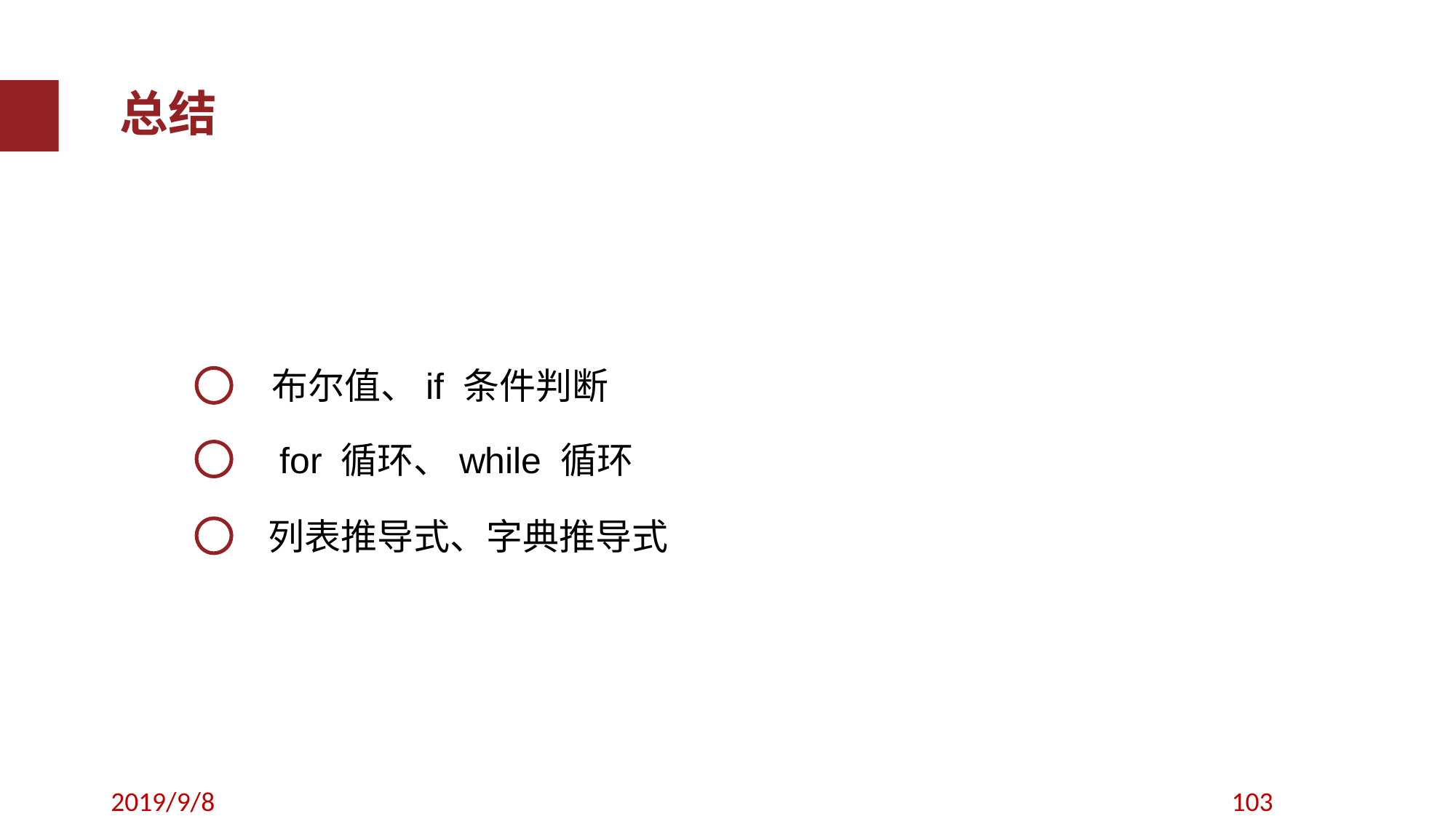

总结

布尔值、if 条件判断

for 循环、while 循环

列表推导式、字典推导式

2019/9/8
103